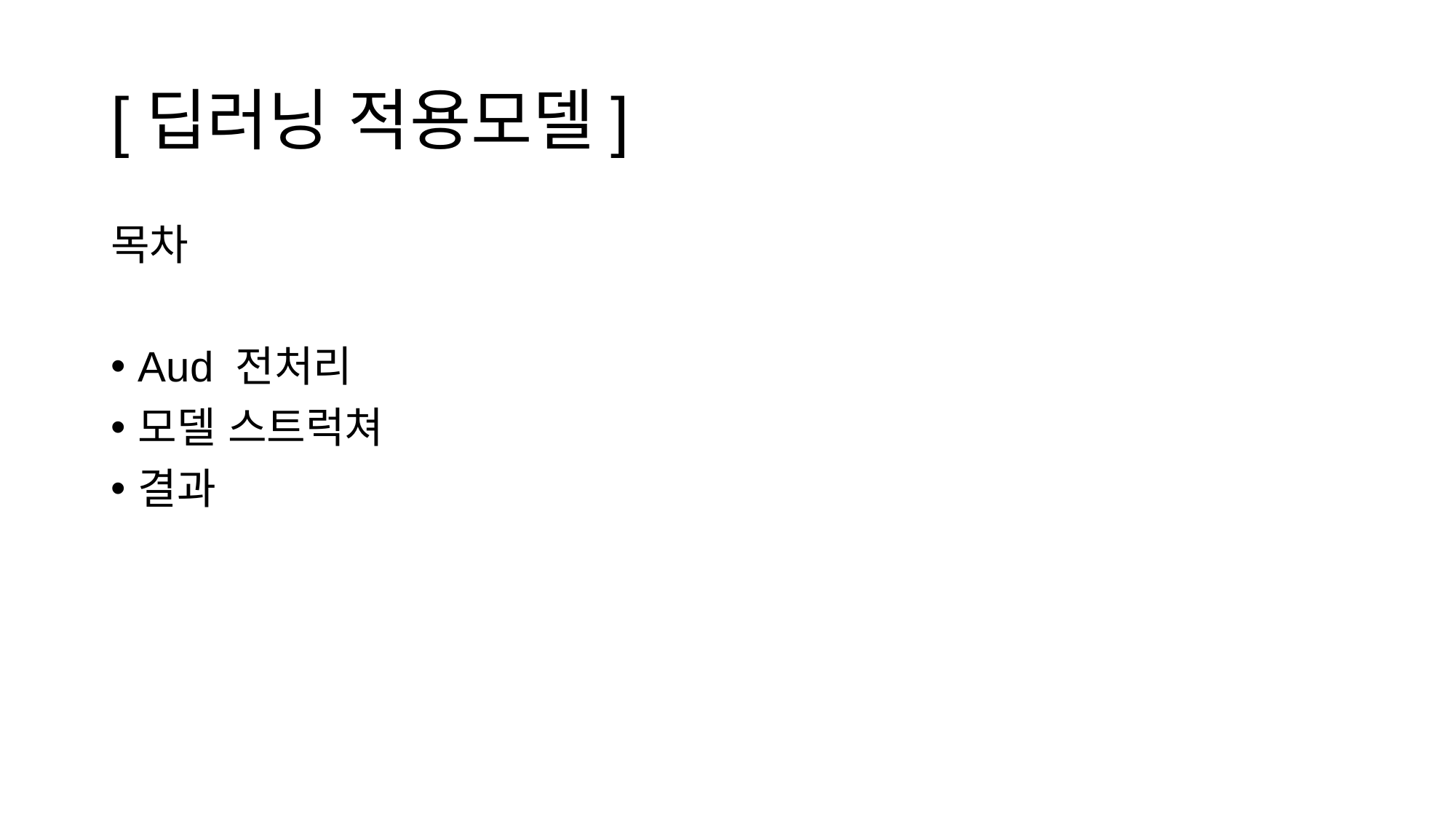

# [딥러닝 적용모델]
목차

Aud 전처리
모델 스트럭쳐
결과